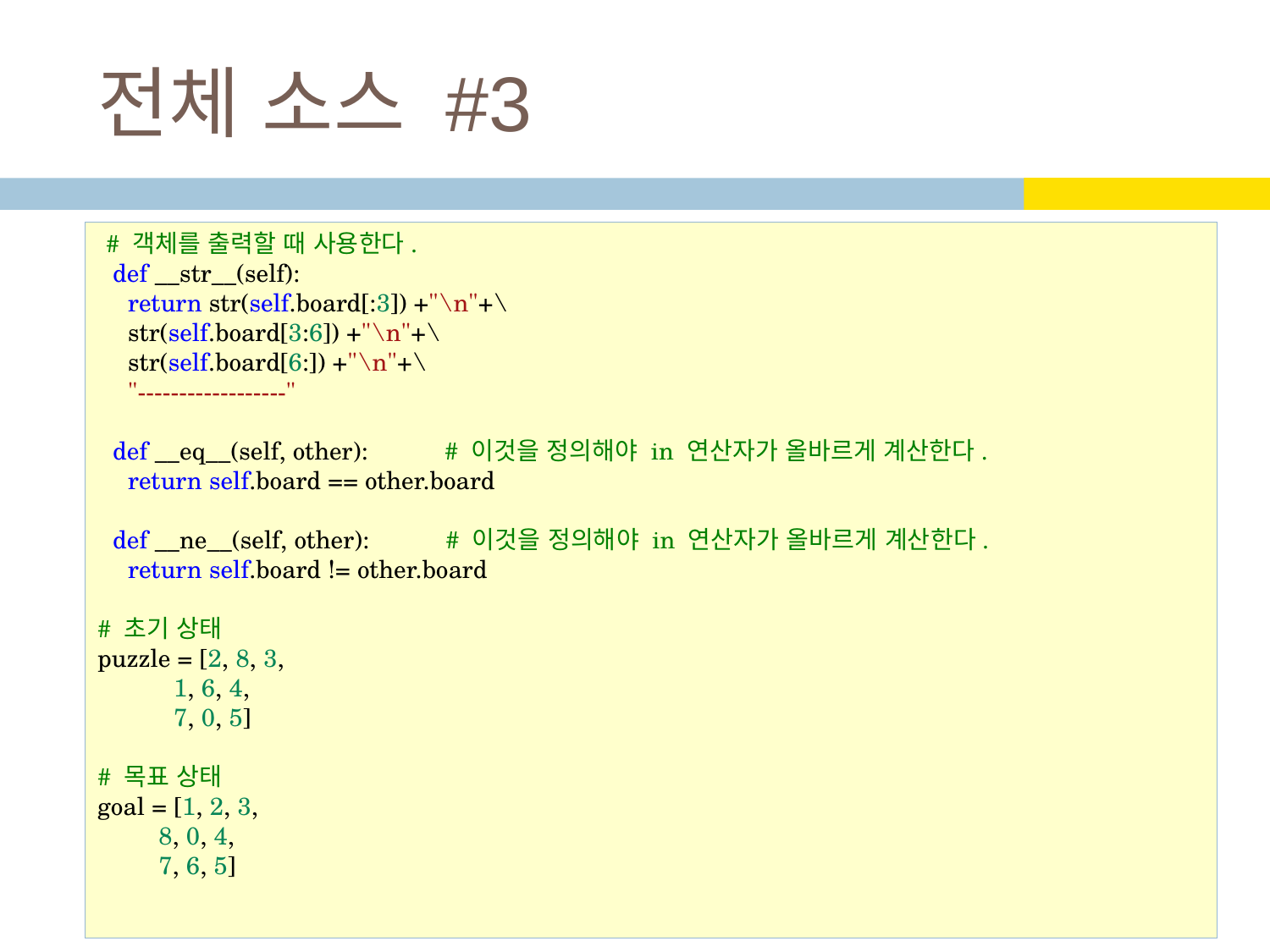

# 전체 소스 #3
 # 객체를 출력할 때 사용한다.
  def __str__(self):
    return str(self.board[:3]) +"\n"+\
    str(self.board[3:6]) +"\n"+\
    str(self.board[6:]) +"\n"+\
    "------------------"
  def __eq__(self, other):          # 이것을 정의해야 in 연산자가 올바르게 계산한다.
    return self.board == other.board
  def __ne__(self, other):          # 이것을 정의해야 in 연산자가 올바르게 계산한다.
    return self.board != other.board
# 초기 상태
puzzle = [2, 8, 3,
          1, 6, 4,
          7, 0, 5]
# 목표 상태
goal = [1, 2, 3,
        8, 0, 4,
        7, 6, 5]